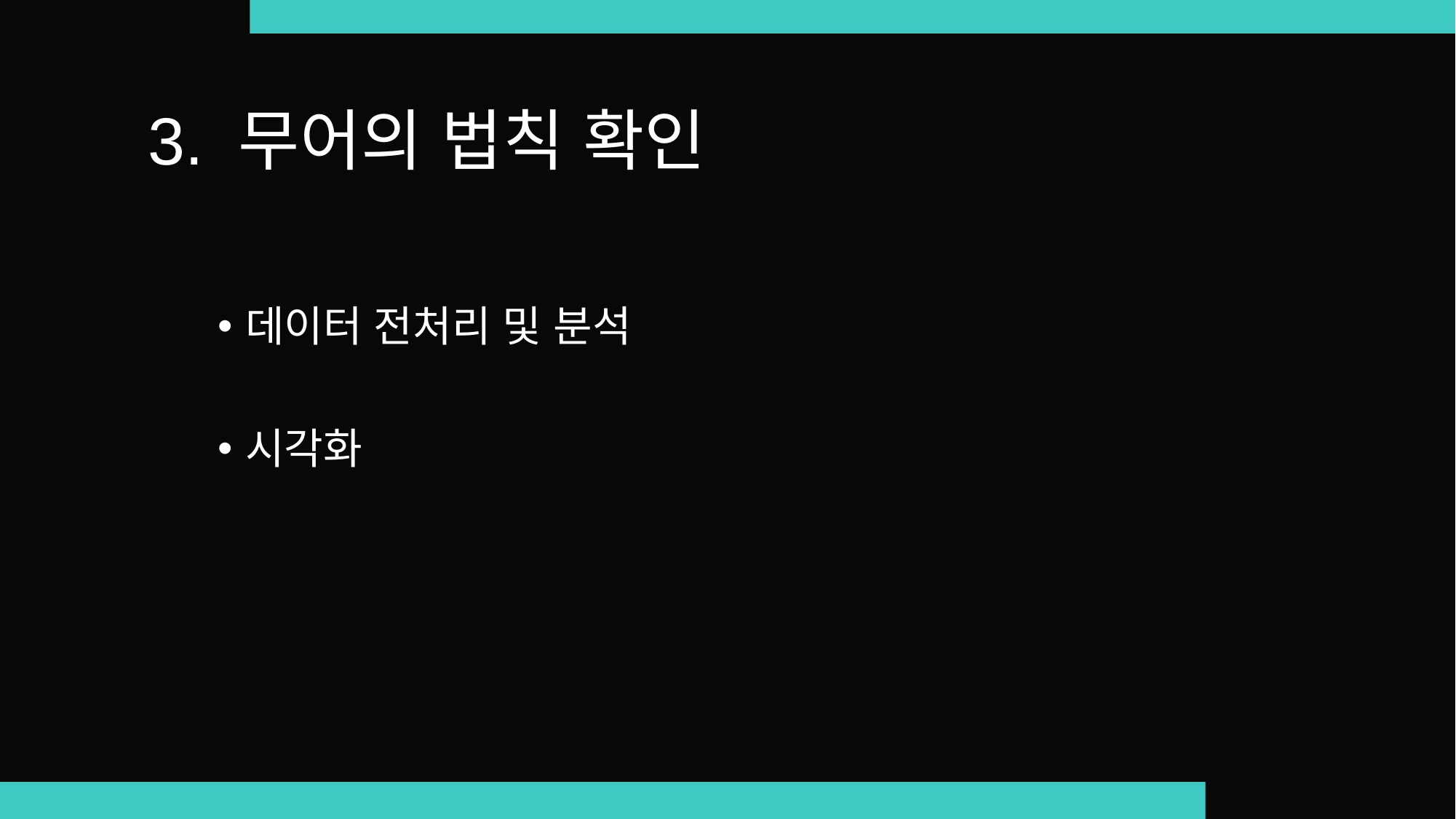

# 3. 무어의 법칙 확인
데이터 전처리 및 분석

시각화